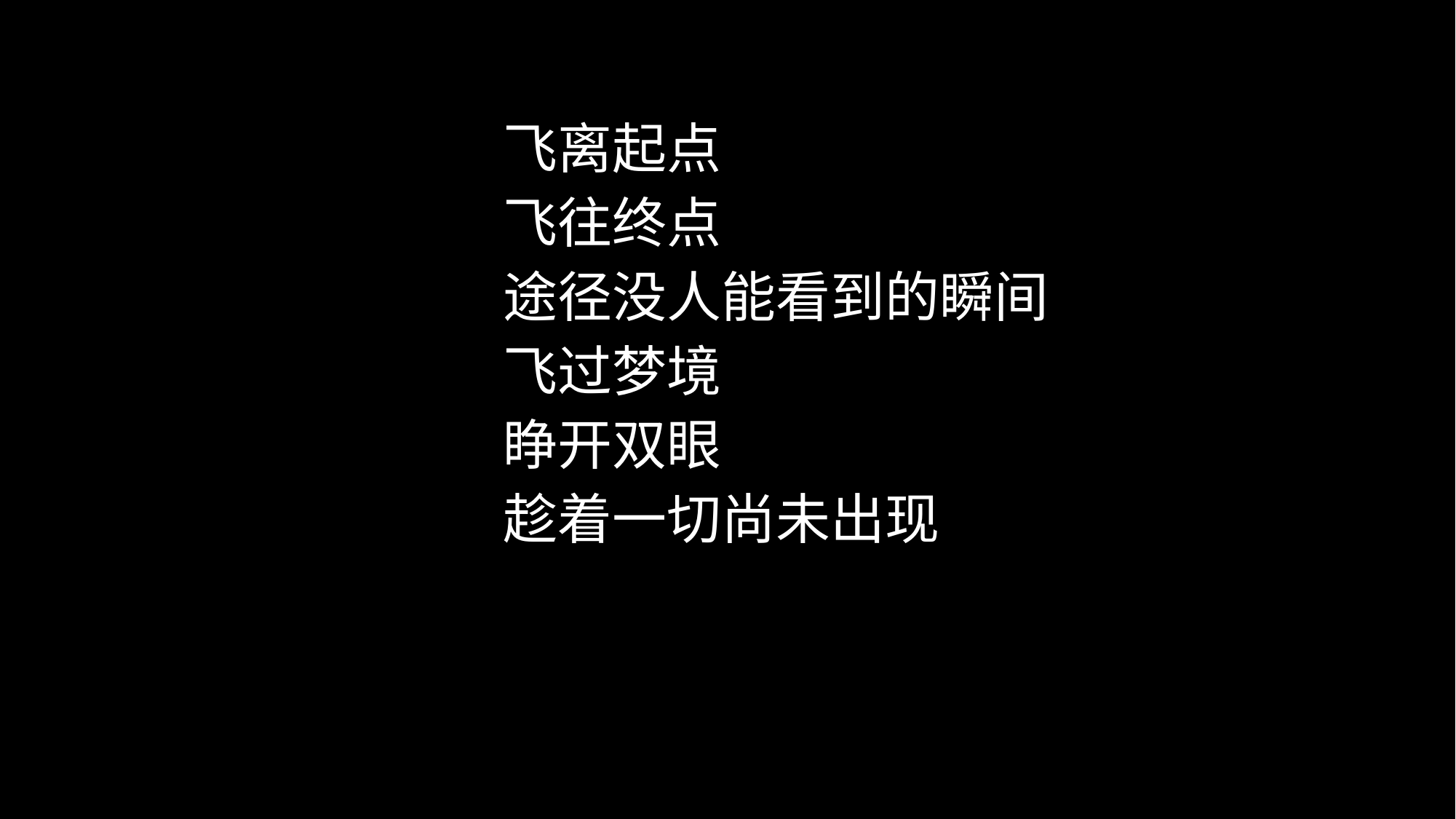

飞离起点
飞往终点
途径没人能看到的瞬间
飞过梦境
睁开双眼
趁着一切尚未出现